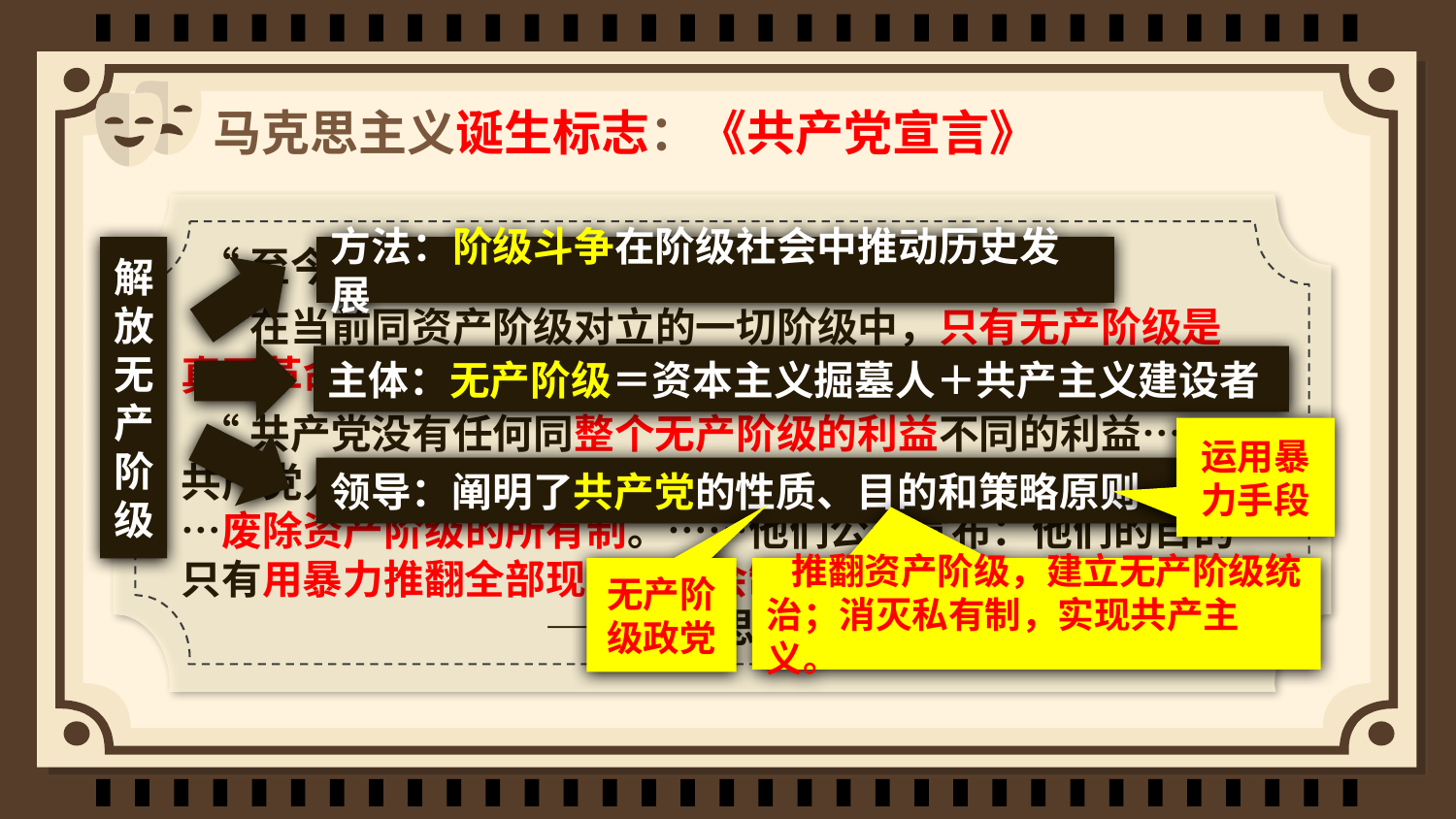

# 马克思主义诞生标志：《共产党宣言》

  “至今一切社会的历史都是阶级斗争的历史。”

  “在当前同资产阶级对立的一切阶级中，只有无产阶级是真正革命的阶级。”

  “共产党没有任何同整个无产阶级的利益不同的利益……共产党人的最近目的……使无产阶级推翻资产阶级的统治……废除资产阶级的所有制。……他们公开宣布：他们的目的只有用暴力推翻全部现存的社会制度才能达到。”
——马克思，恩格斯：《共产党宣言》
解放无产阶级
方法：阶级斗争在阶级社会中推动历史发展

主体：无产阶级＝资本主义掘墓人＋共产主义建设者
运用暴力手段

领导：阐明了共产党的性质、目的和策略原则
无产阶级政党
  推翻资产阶级，建立无产阶级统治；消灭私有制，实现共产主义。